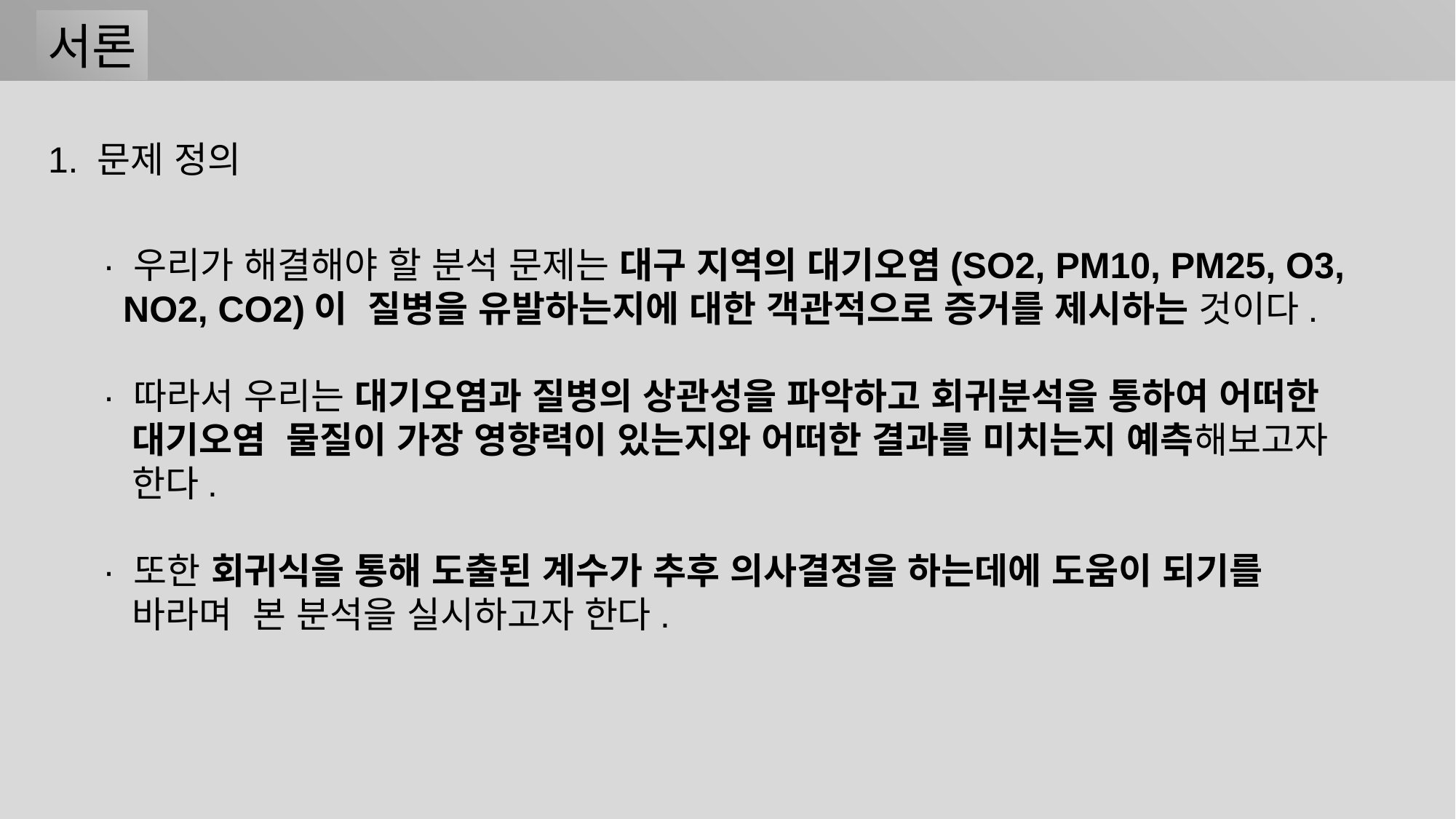

서론
1. 문제 정의
· 우리가 해결해야 할 분석 문제는 대구 지역의 대기오염(SO2, PM10, PM25, O3,
  NO2, CO2)이  질병을 유발하는지에 대한 객관적으로 증거를 제시하는 것이다.

· 따라서 우리는 대기오염과 질병의 상관성을 파악하고 회귀분석을 통하여 어떠한
  대기오염  물질이 가장 영향력이 있는지와 어떠한 결과를 미치는지 예측해보고자
  한다.

· 또한 회귀식을 통해 도출된 계수가 추후 의사결정을 하는데에 도움이 되기를
  바라며  본 분석을 실시하고자 한다.